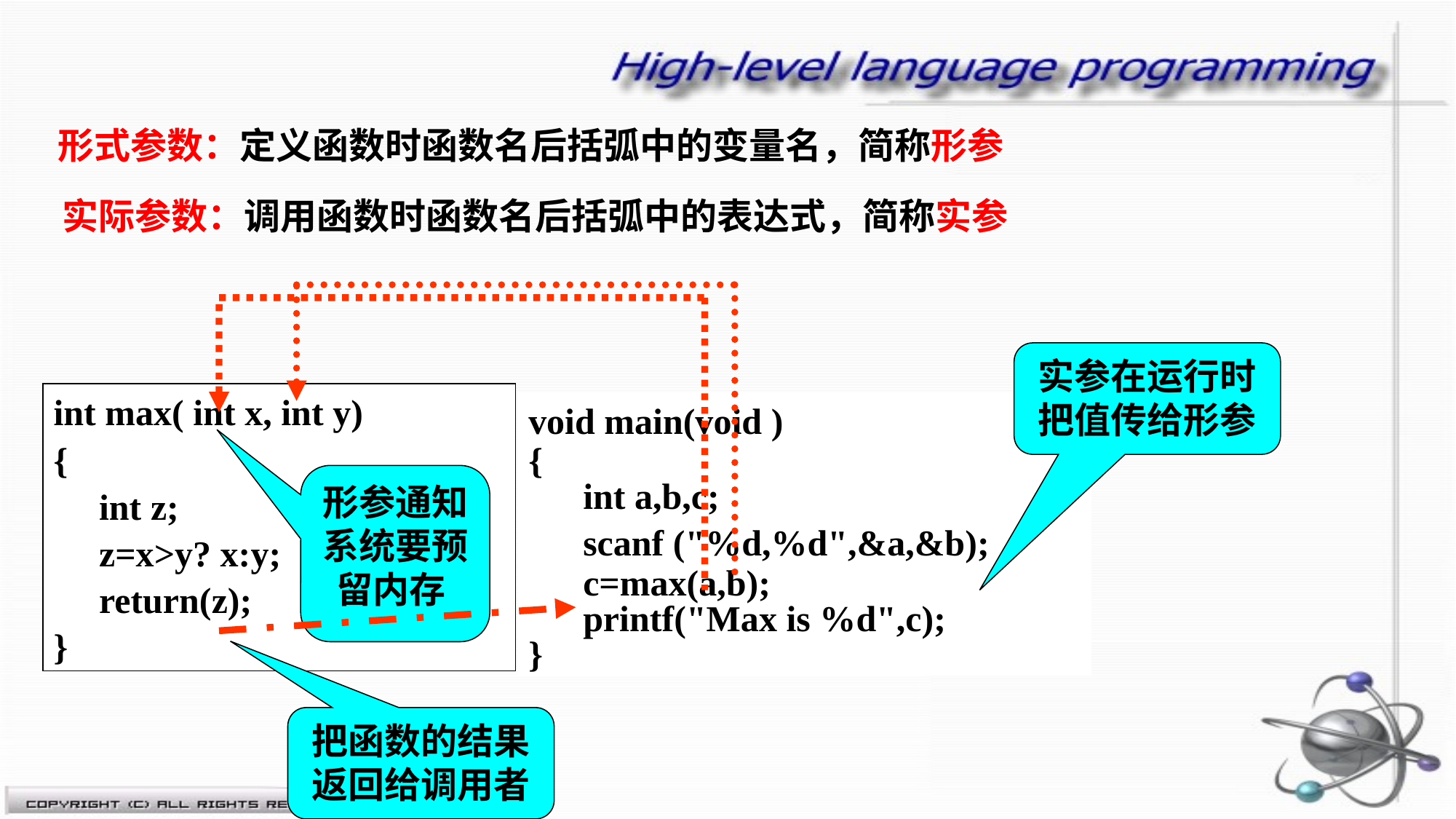

形式参数：定义函数时函数名后括弧中的变量名，简称形参
实际参数：调用函数时函数名后括弧中的表达式，简称实参

实参在运行时把值传给形参
int max( int x, int y)
{
     int z;
     z=x>y? x:y;
     return(z);
}
void main(void )
{
      int a,b,c;
      scanf ("%d,%d",&a,&b);
      c=max(a,b);
      printf("Max is %d",c);
}
形参通知系统要预留内存

把函数的结果返回给调用者